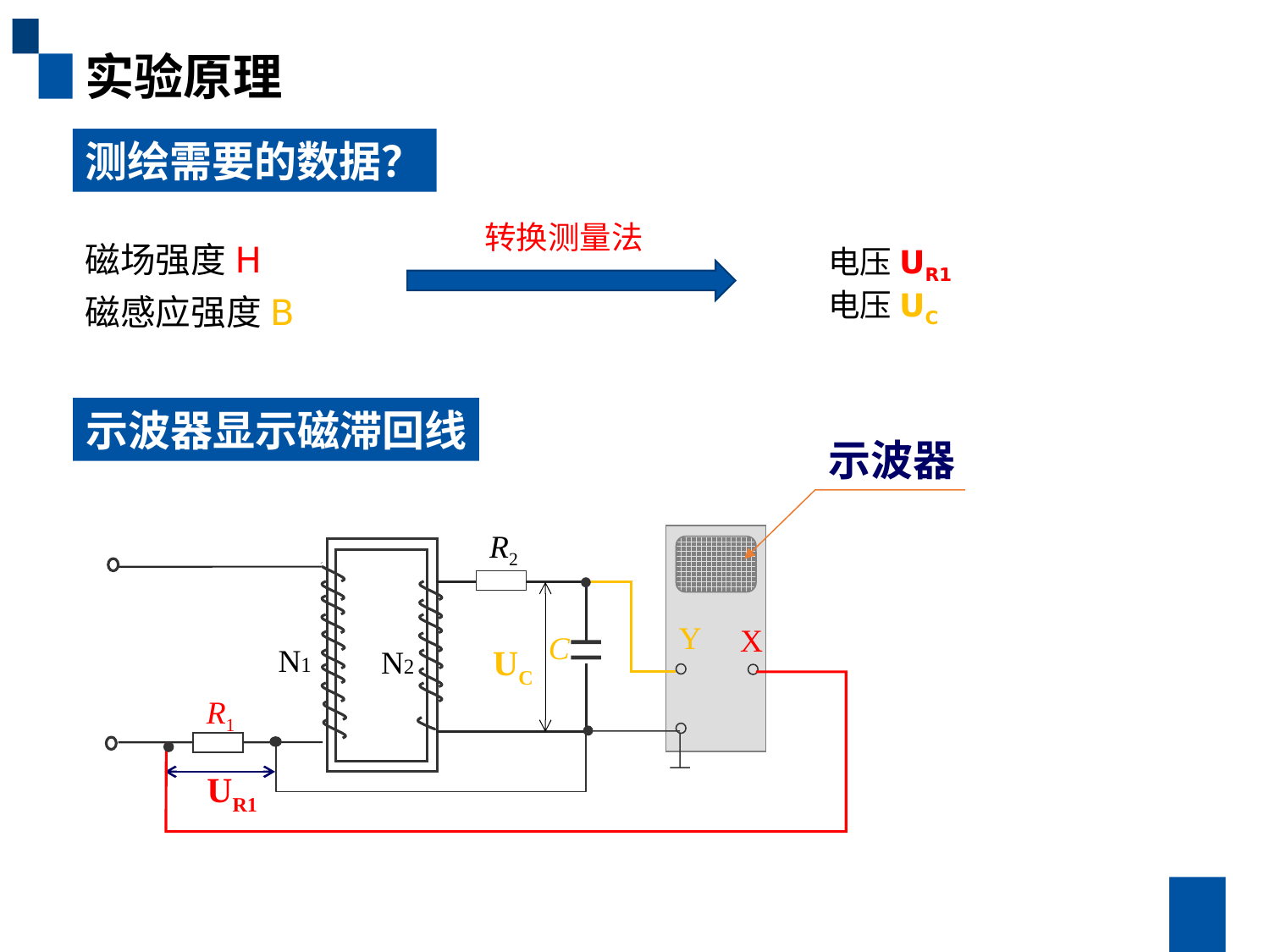

实验原理
测绘需要的数据？
转换测量法
磁场强度H
磁感应强度B
电压UR1
电压UC

示波器显示磁滞回线
示波器

R2

Y
X

C

R1

N1
N2
UR1
UC
25